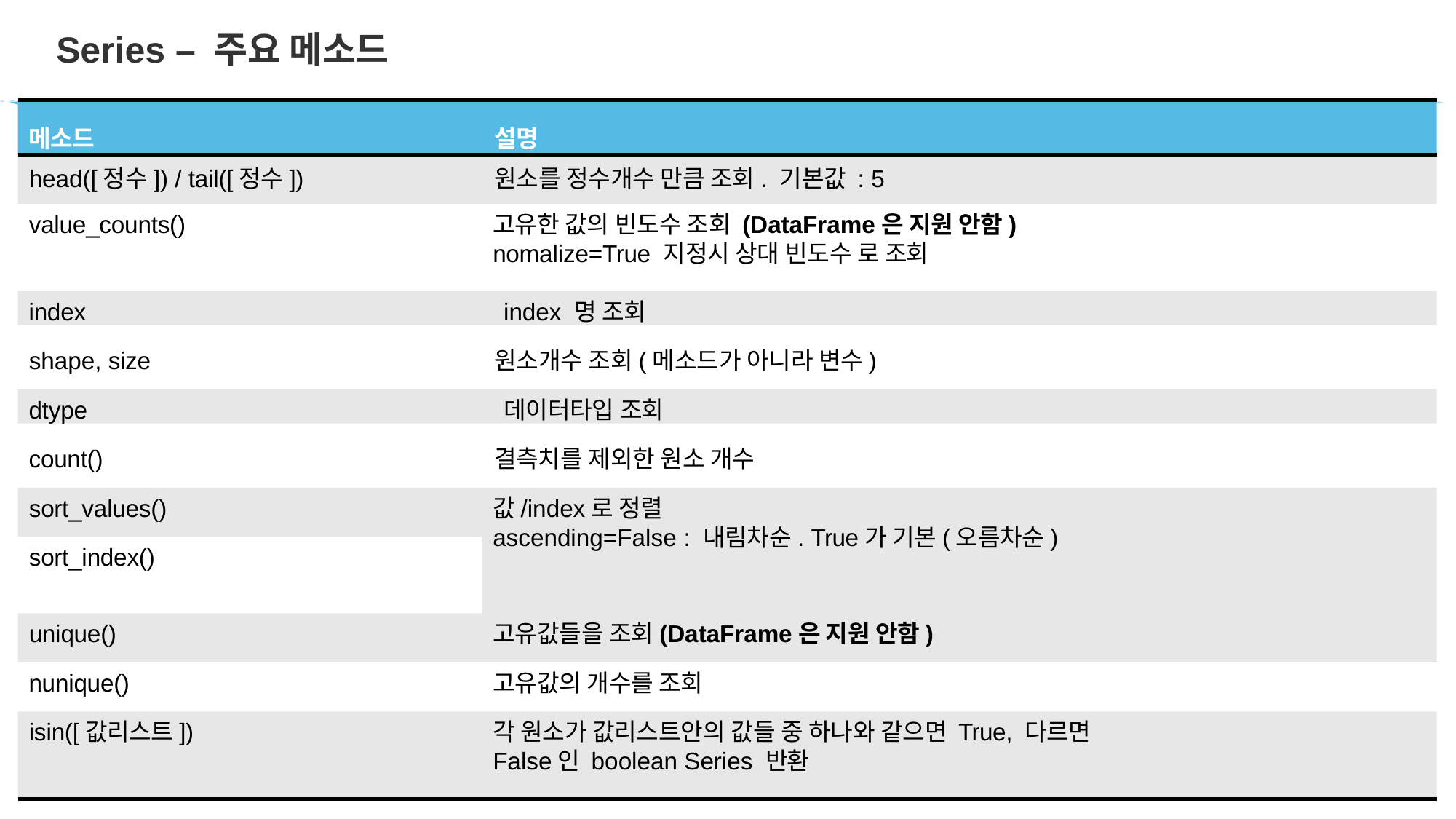

# Series – 주요 메소드

메소드	설명
head([정수]) / tail([정수])	원소를 정수개수 만큼 조회. 기본값 : 5

value_counts()
고유한 값의 빈도수 조회 (DataFrame은 지원 안함)
nomalize=True 지정시 상대 빈도수 로 조회
index	index 명 조회
shape, size	원소개수 조회(메소드가 아니라 변수)
dtype	데이터타입 조회
count()	결측치를 제외한 원소 개수

sort_values()
값/index로 정렬
ascending=False : 내림차순. True가 기본(오름차순)
sort_index()
unique()
고유값들을 조회(DataFrame은 지원 안함)
nunique()
고유값의 개수를 조회

isin([값리스트])
각 원소가 값리스트안의 값들 중 하나와 같으면 True, 다르면
False인 boolean Series 반환